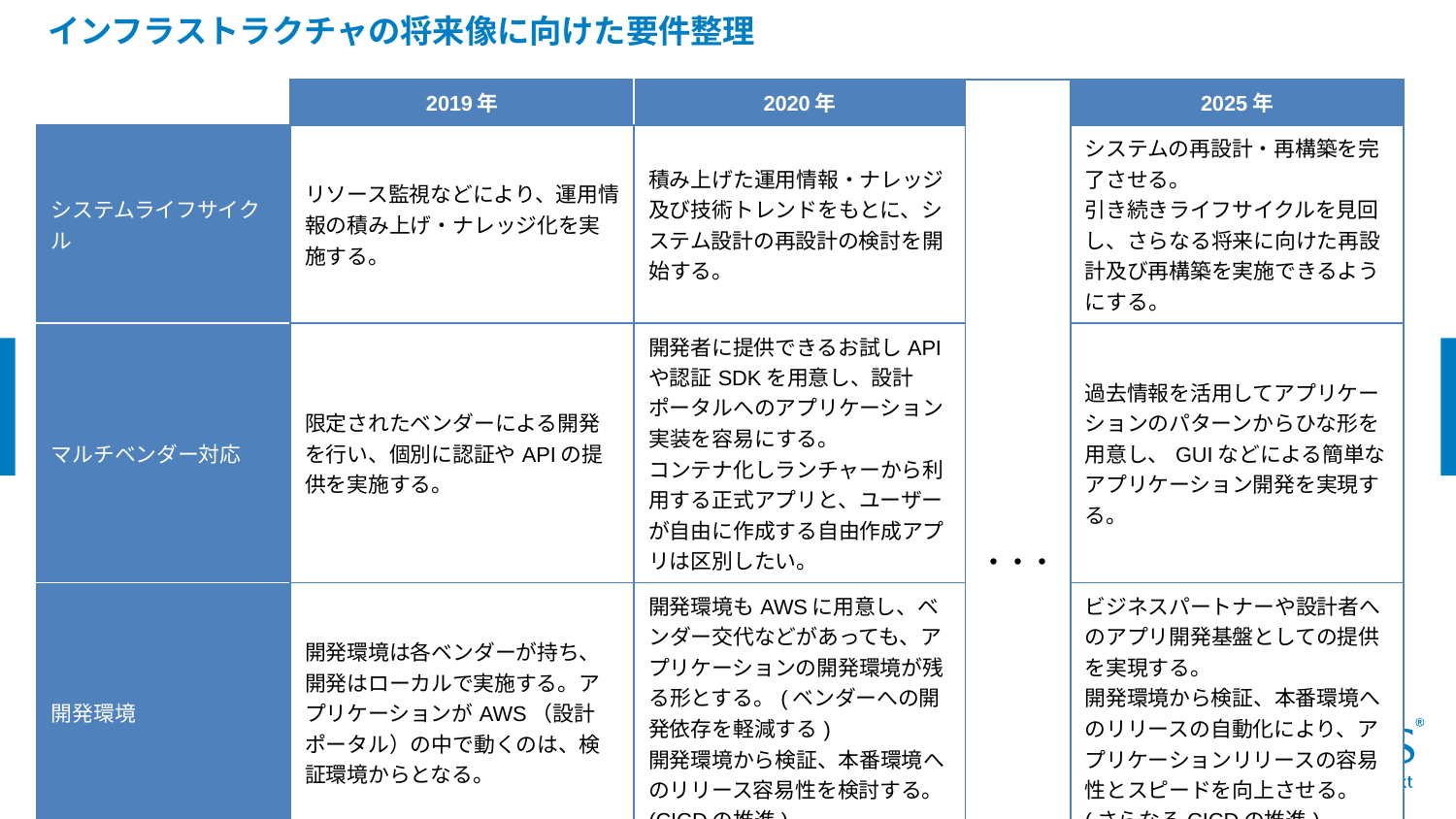

インフラストラクチャの将来像に向けた要件整理
|  | 2019年 | 2020年 | ・・・ | 2025年 |
| --- | --- | --- | --- | --- |
| システムライフサイクル | リソース監視などにより、運用情報の積み上げ・ナレッジ化を実施する。 | 積み上げた運用情報・ナレッジ及び技術トレンドをもとに、システム設計の再設計の検討を開始する。 |  | システムの再設計・再構築を完了させる。 引き続きライフサイクルを見回し、さらなる将来に向けた再設計及び再構築を実施できるようにする。 |
| マルチベンダー対応 | 限定されたベンダーによる開発を行い、個別に認証やAPIの提供を実施する。 | 開発者に提供できるお試しAPIや認証SDKを用意し、設計ポータルへのアプリケーション実装を容易にする。 コンテナ化しランチャーから利用する正式アプリと、ユーザーが自由に作成する自由作成アプリは区別したい。 |  | 過去情報を活用してアプリケーションのパターンからひな形を用意し、GUIなどによる簡単なアプリケーション開発を実現する。 |
| 開発環境 | 開発環境は各ベンダーが持ち、開発はローカルで実施する。アプリケーションがAWS（設計ポータル）の中で動くのは、検証環境からとなる。 | 開発環境もAWSに用意し、ベンダー交代などがあっても、アプリケーションの開発環境が残る形とする。(ベンダーへの開発依存を軽減する) 開発環境から検証、本番環境へのリリース容易性を検討する。(CICDの推進) |  | ビジネスパートナーや設計者へのアプリ開発基盤としての提供を実現する。 開発環境から検証、本番環境へのリリースの自動化により、アプリケーションリリースの容易性とスピードを向上させる。(さらなるCICDの推進) |
| その他 | - | データロボットを使用して、機械学習を利用したデータ活用を実施する。 |  | 蓄積した過去情報の分析・パターン抽出からのナレッジ化、暗黙知の形式知化により、モデル自動化ロジック構築とモデル・デザインの自動生成と設計・検証の自動化を実施する。 |
20